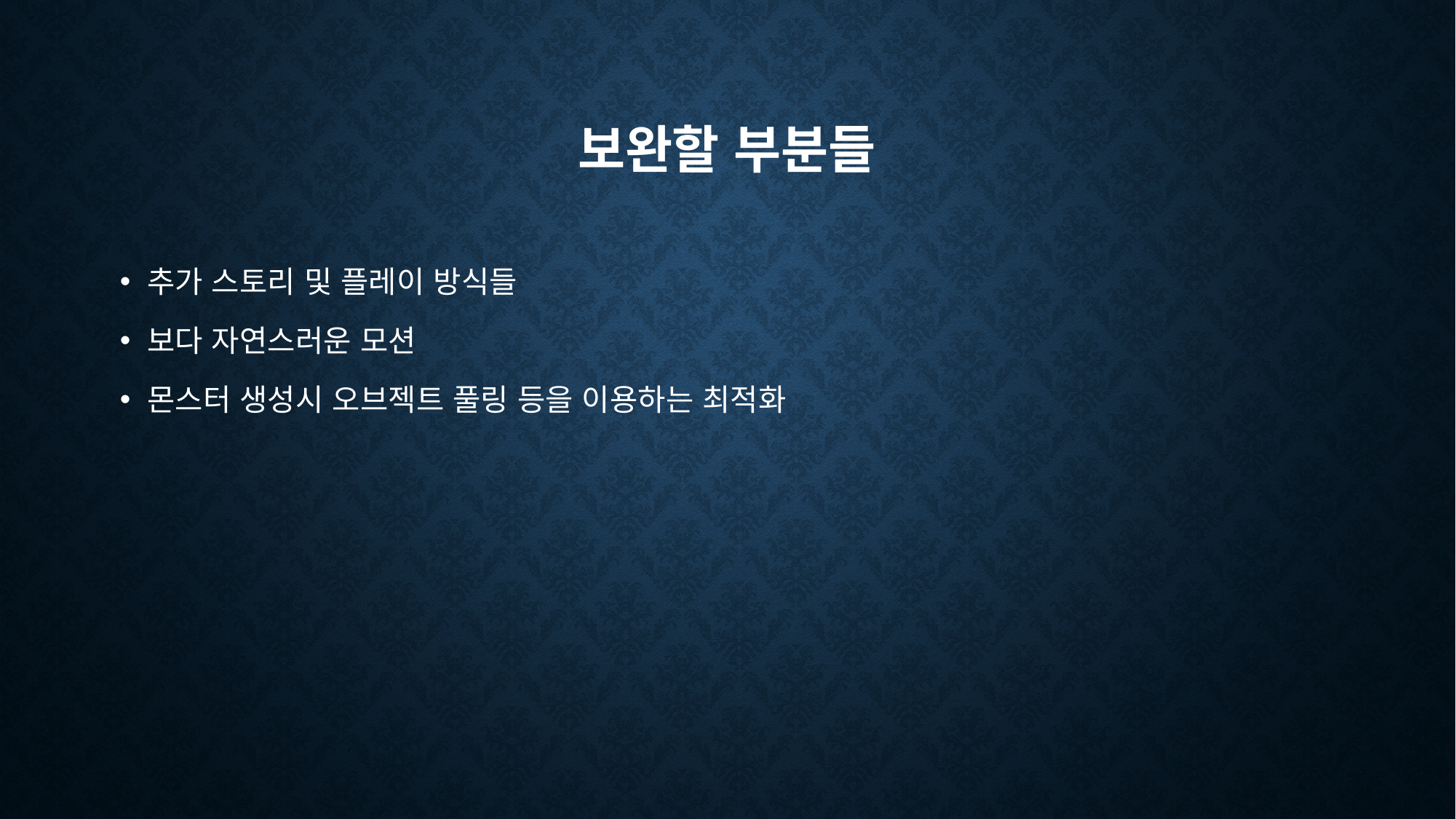

# 보완할 부분들
추가 스토리 및 플레이 방식들
보다 자연스러운 모션
몬스터 생성시 오브젝트 풀링 등을 이용하는 최적화